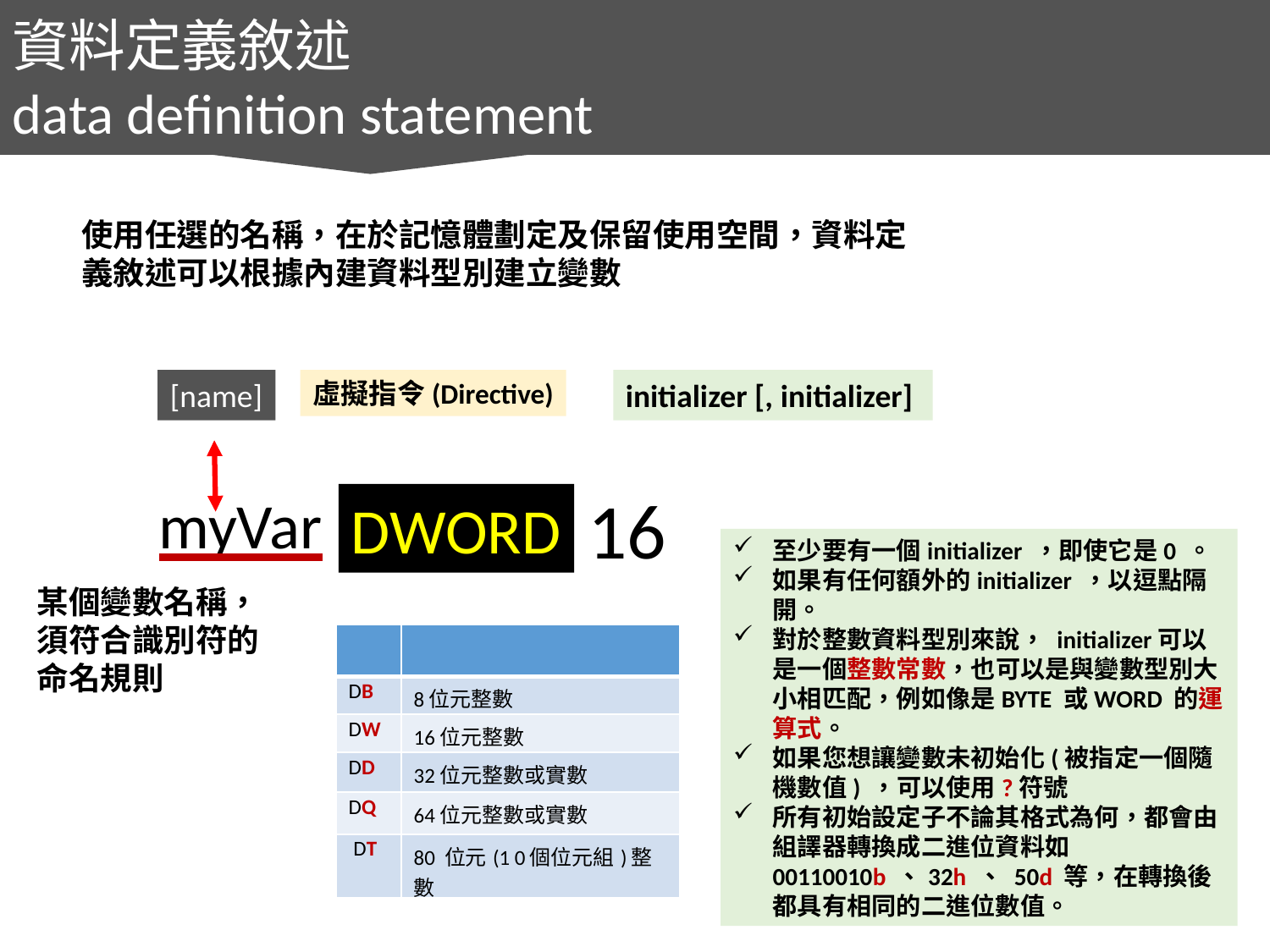

資料定義敘述
data definition statement
使用任選的名稱，在於記憶體劃定及保留使用空間，資料定義敘述可以根據內建資料型別建立變數
[name]
虛擬指令(Directive)
initializer [, initializer]

16
myVar
DWORD
至少要有一個initializer ，即使它是0 。
如果有任何額外的initializer ，以逗點隔開。
對於整數資料型別來說， initializer可以是一個整數常數，也可以是與變數型別大小相匹配，例如像是BYTE 或WORD 的運算式。
如果您想讓變數未初始化(被指定一個隨機數值) ，可以使用?符號
所有初始設定子不論其格式為何，都會由組譯器轉換成二進位資料如00110010b 、32h 、 50d 等，在轉換後都具有相同的二進位數值。
某個變數名稱，須符合識別符的命名規則
|  |  |
| --- | --- |
| DB | 8位元整數 |
| DW | 16位元整數 |
| DD | 32位元整數或實數 |
| DQ | 64位元整數或實數 |
| DT | 80 位元(1 0個位元組)整數 |
16